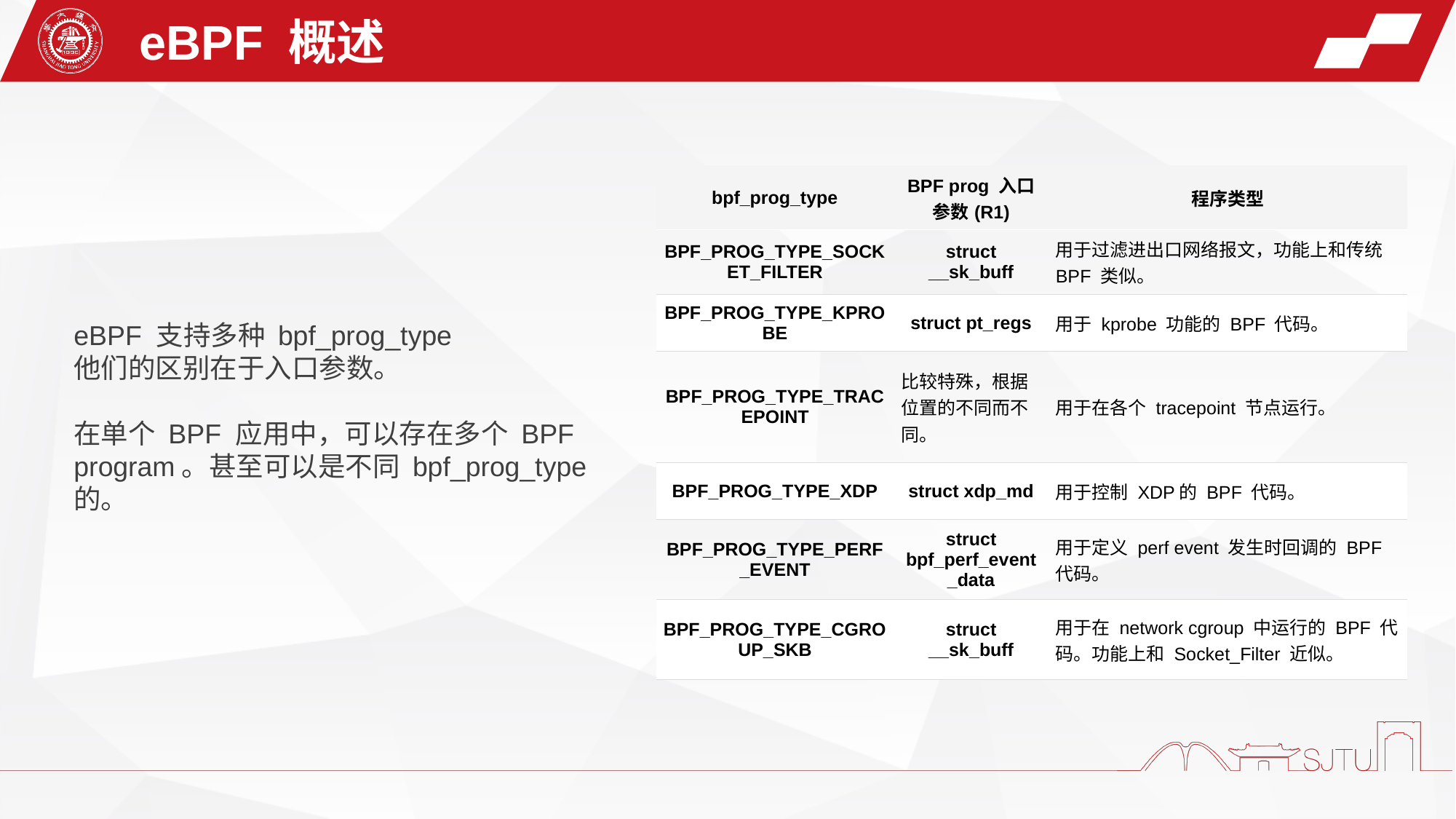

eBPF 概述
| bpf\_prog\_type | BPF prog 入口参数(R1) | 程序类型 |
| --- | --- | --- |
| BPF\_PROG\_TYPE\_SOCKET\_FILTER | struct \_\_sk\_buff | 用于过滤进出口网络报文，功能上和传统 BPF 类似。 |
| BPF\_PROG\_TYPE\_KPROBE | struct pt\_regs | 用于 kprobe 功能的 BPF 代码。 |
| BPF\_PROG\_TYPE\_TRACEPOINT | 比较特殊，根据 位置的不同而不同。 | 用于在各个 tracepoint 节点运行。 |
| BPF\_PROG\_TYPE\_XDP | struct xdp\_md | 用于控制 XDP的 BPF 代码。 |
| BPF\_PROG\_TYPE\_PERF\_EVENT | struct bpf\_perf\_event\_data | 用于定义 perf event 发生时回调的 BPF 代码。 |
| BPF\_PROG\_TYPE\_CGROUP\_SKB | struct \_\_sk\_buff | 用于在 network cgroup 中运行的 BPF 代码。功能上和 Socket\_Filter 近似。 |
eBPF 支持多种 bpf_prog_type
他们的区别在于入口参数。

在单个 BPF 应用中，可以存在多个 BPF program。甚至可以是不同 bpf_prog_type 的。